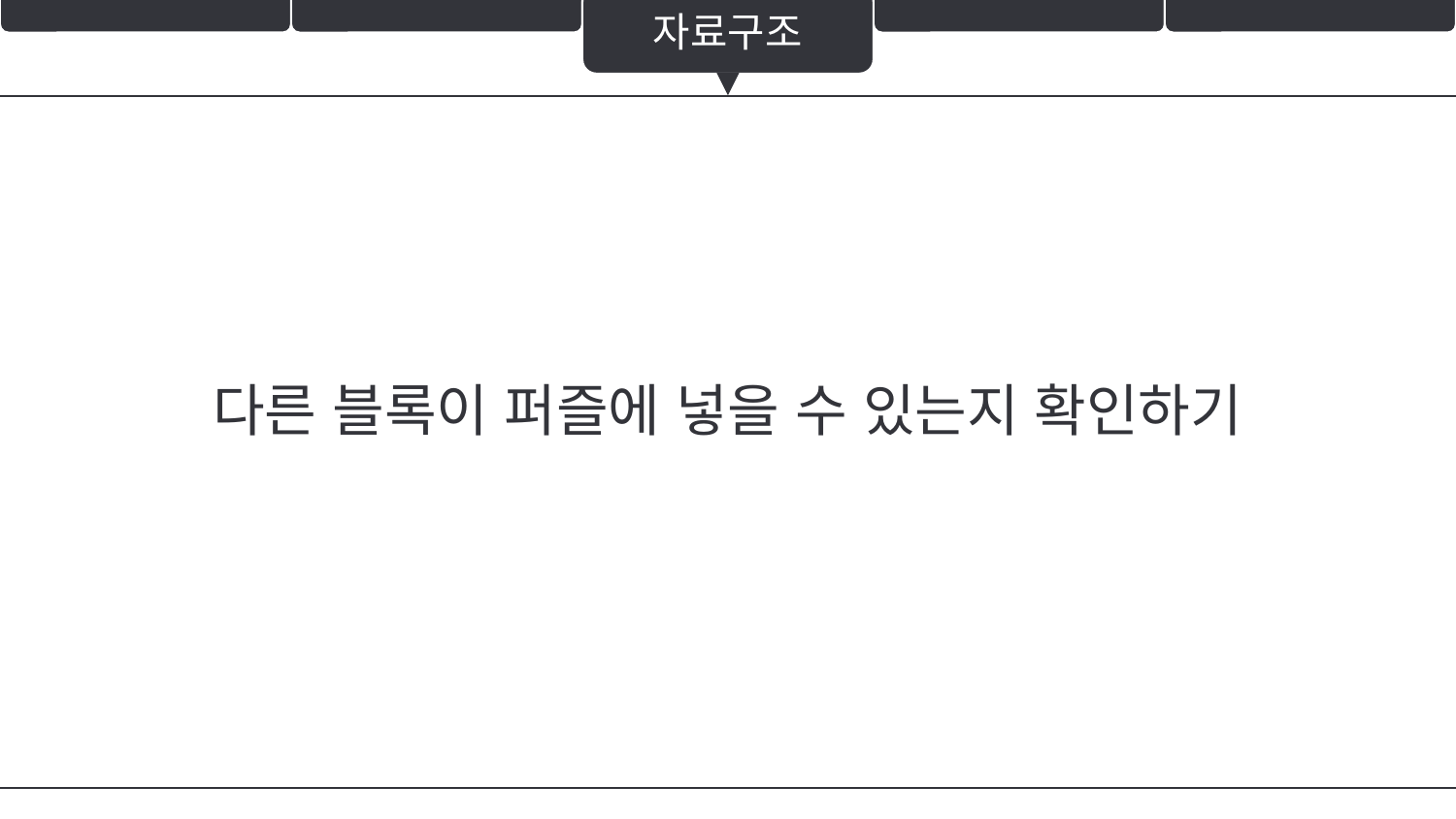

자료구조
다른 블록이 퍼즐에 넣을 수 있는지 확인하기